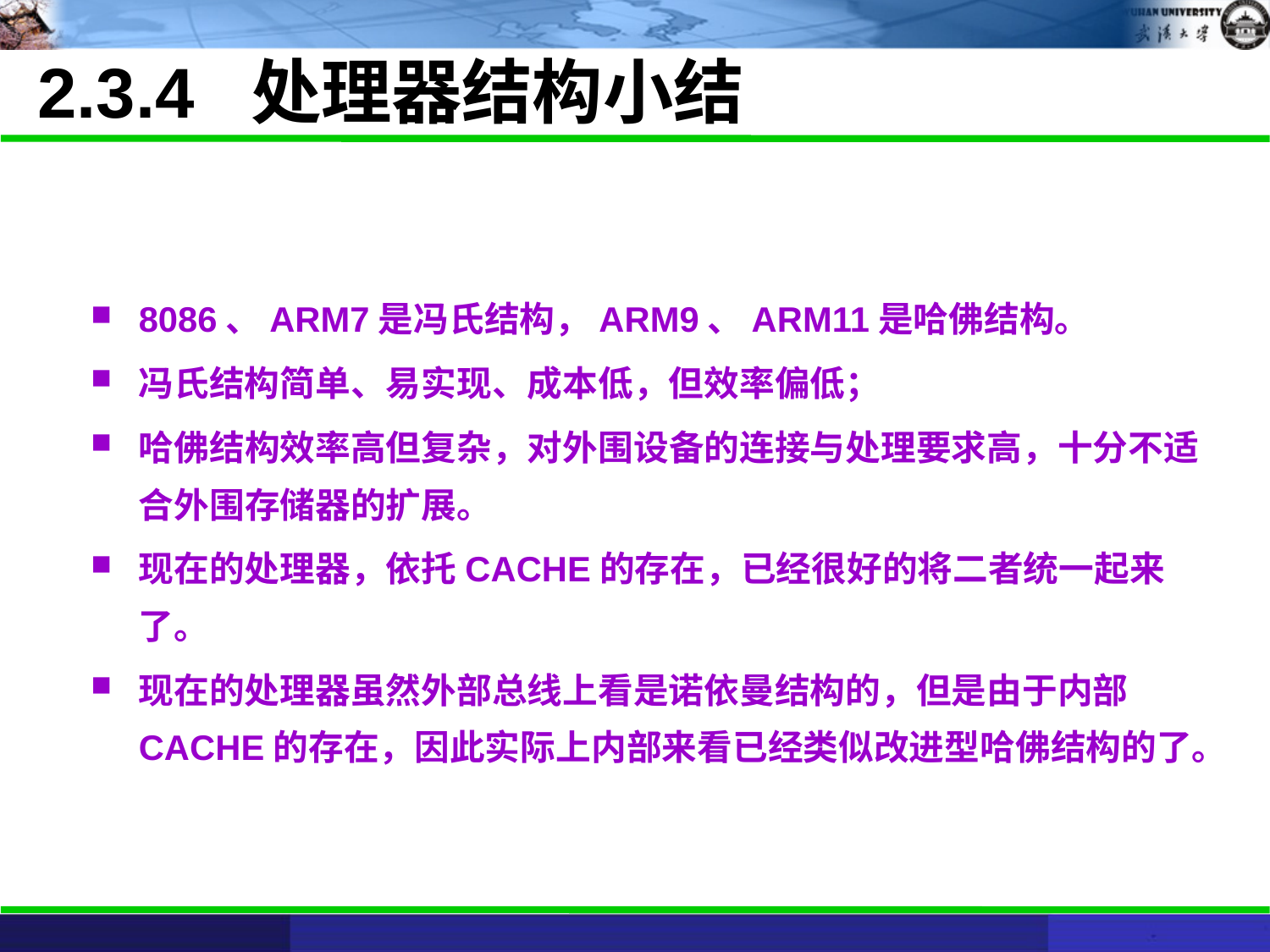

# 2.3.4  处理器结构小结
8086、ARM7是冯氏结构，ARM9、ARM11是哈佛结构。
冯氏结构简单、易实现、成本低，但效率偏低；
哈佛结构效率高但复杂，对外围设备的连接与处理要求高，十分不适合外围存储器的扩展。
现在的处理器，依托CACHE的存在，已经很好的将二者统一起来了。
现在的处理器虽然外部总线上看是诺依曼结构的，但是由于内部CACHE的存在，因此实际上内部来看已经类似改进型哈佛结构的了。